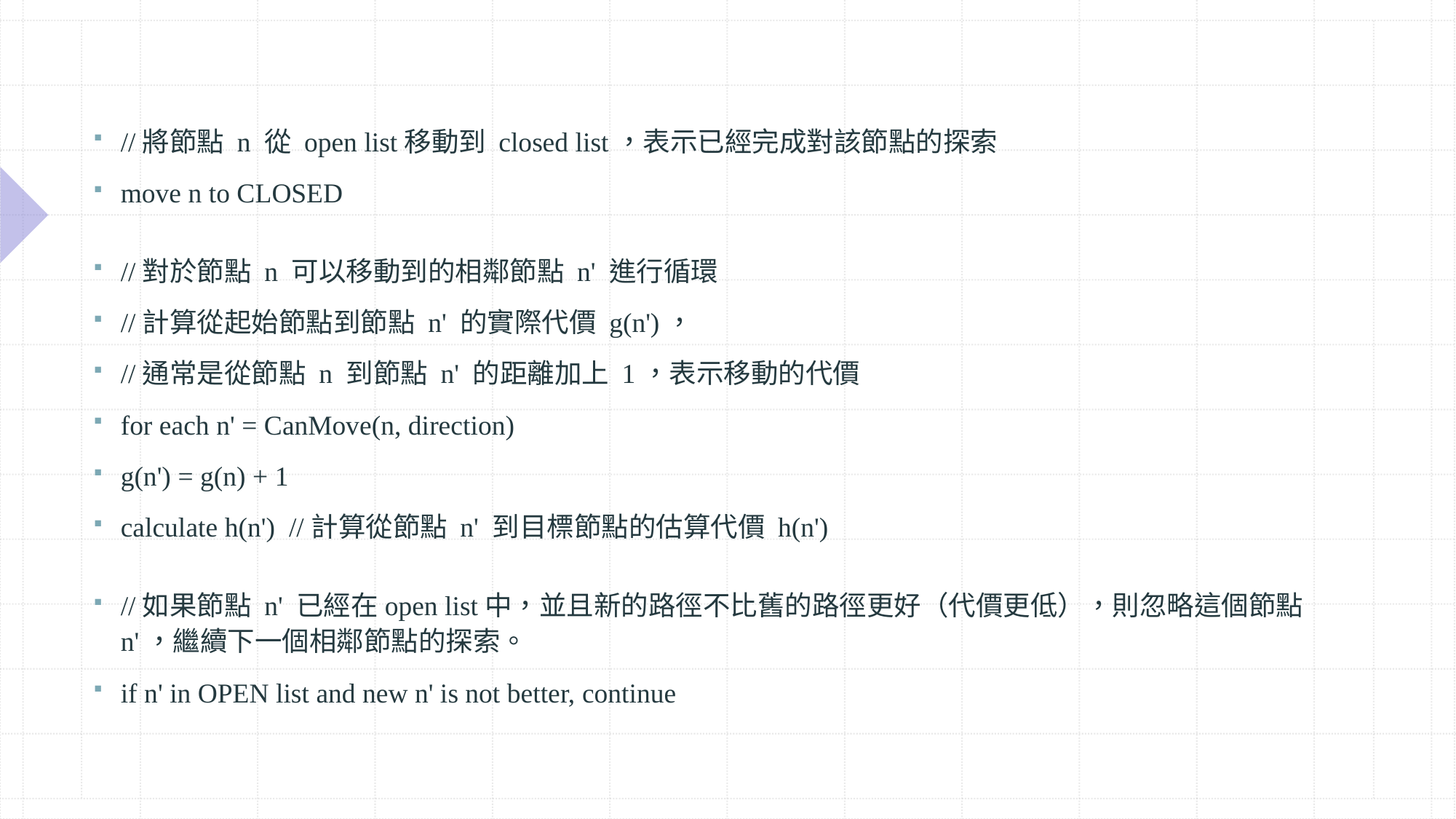

//將節點 n 從 open list移動到 closed list，表示已經完成對該節點的探索
move n to CLOSED

//對於節點 n 可以移動到的相鄰節點 n' 進行循環
//計算從起始節點到節點 n' 的實際代價 g(n')，
//通常是從節點 n 到節點 n' 的距離加上 1，表示移動的代價
for each n' = CanMove(n, direction)
g(n') = g(n) + 1
calculate h(n')  //計算從節點 n' 到目標節點的估算代價 h(n')

//如果節點 n' 已經在open list中，並且新的路徑不比舊的路徑更好（代價更低），則忽略這個節點 n'，繼續下一個相鄰節點的探索。
if n' in OPEN list and new n' is not better, continue